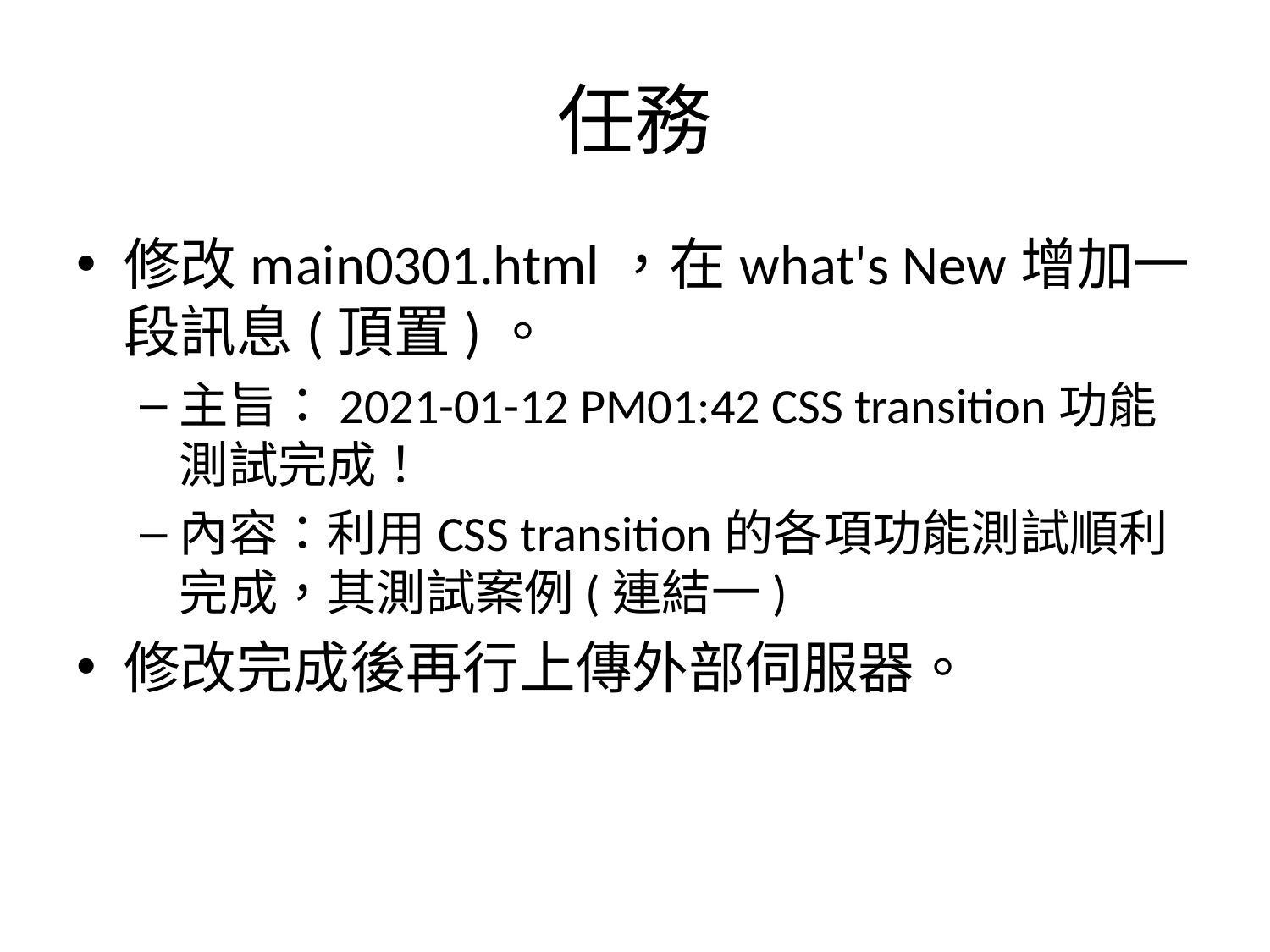

# 任務
修改main0301.html，在what's New增加一段訊息(頂置)。
主旨：2021-01-12 PM01:42 CSS transition功能測試完成！
內容：利用CSS transition的各項功能測試順利完成，其測試案例(連結一)
修改完成後再行上傳外部伺服器。